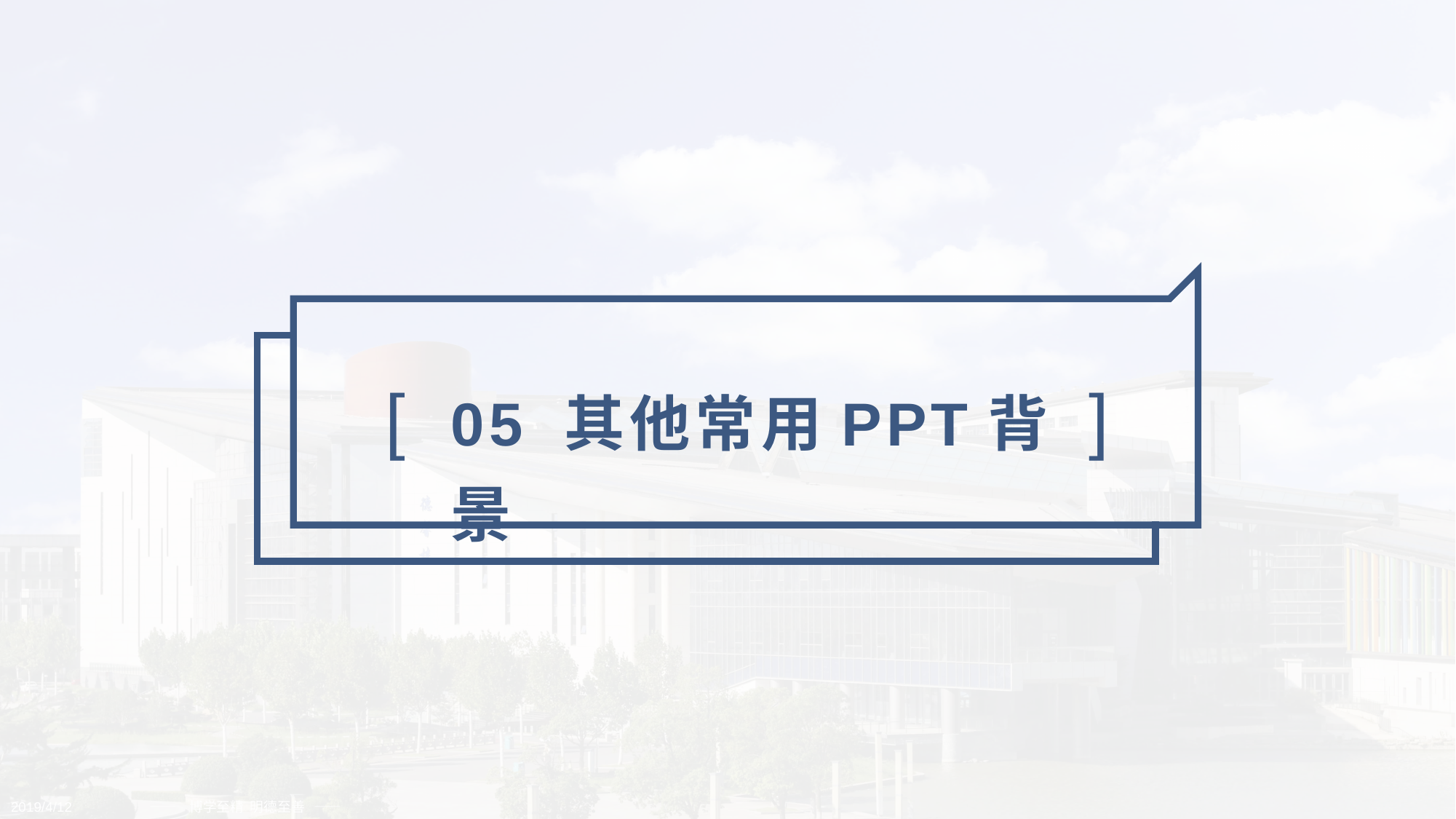

[
]
05 其他常用PPT背景
2019/4/12
——   博学至精  明德至善   ——